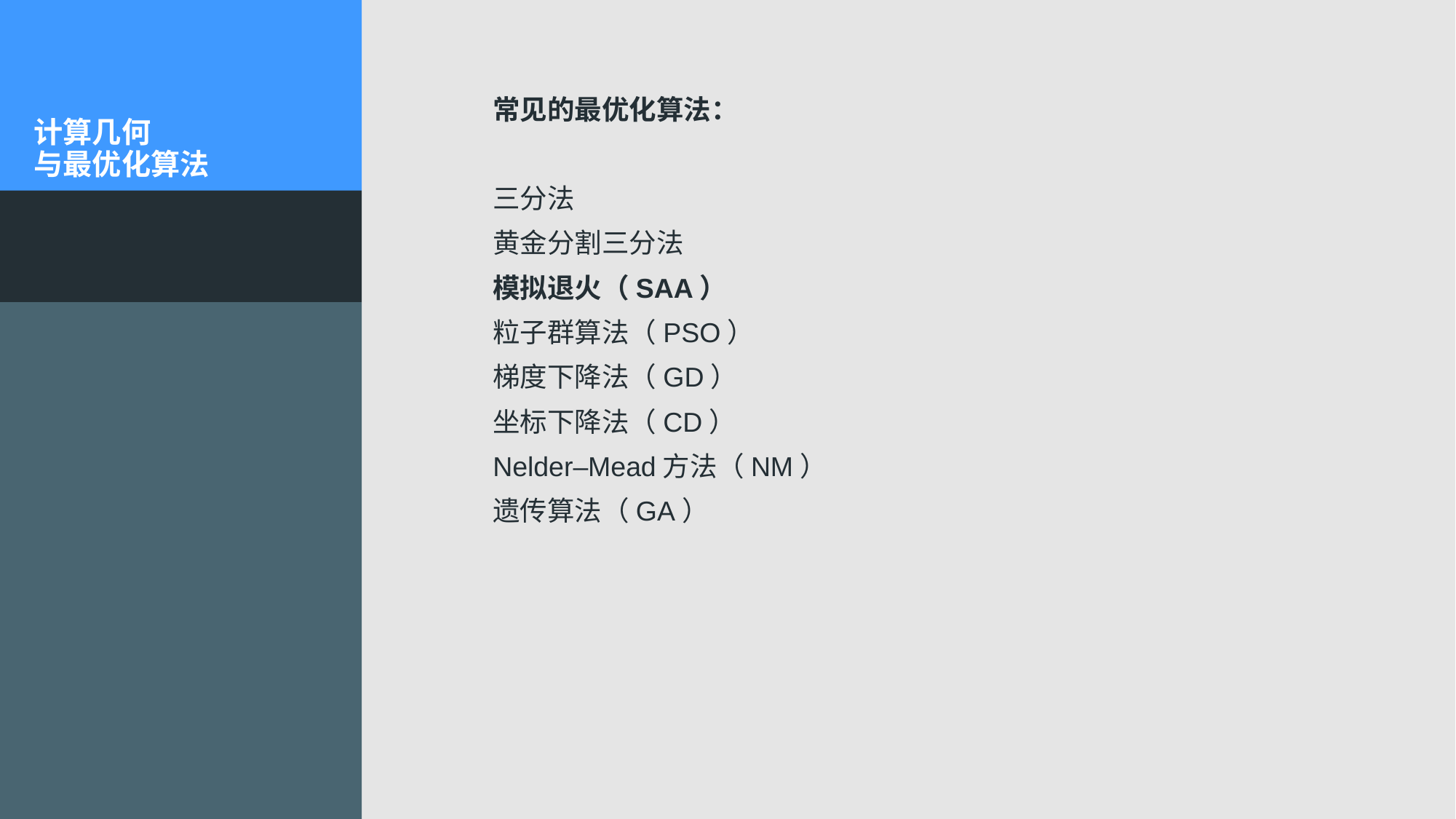

常见的最优化算法：

三分法
黄金分割三分法
模拟退火（SAA）
粒子群算法（PSO）
梯度下降法（GD）
坐标下降法（CD）
Nelder–Mead方法（NM）
遗传算法（GA）

# 计算几何 与最优化算法